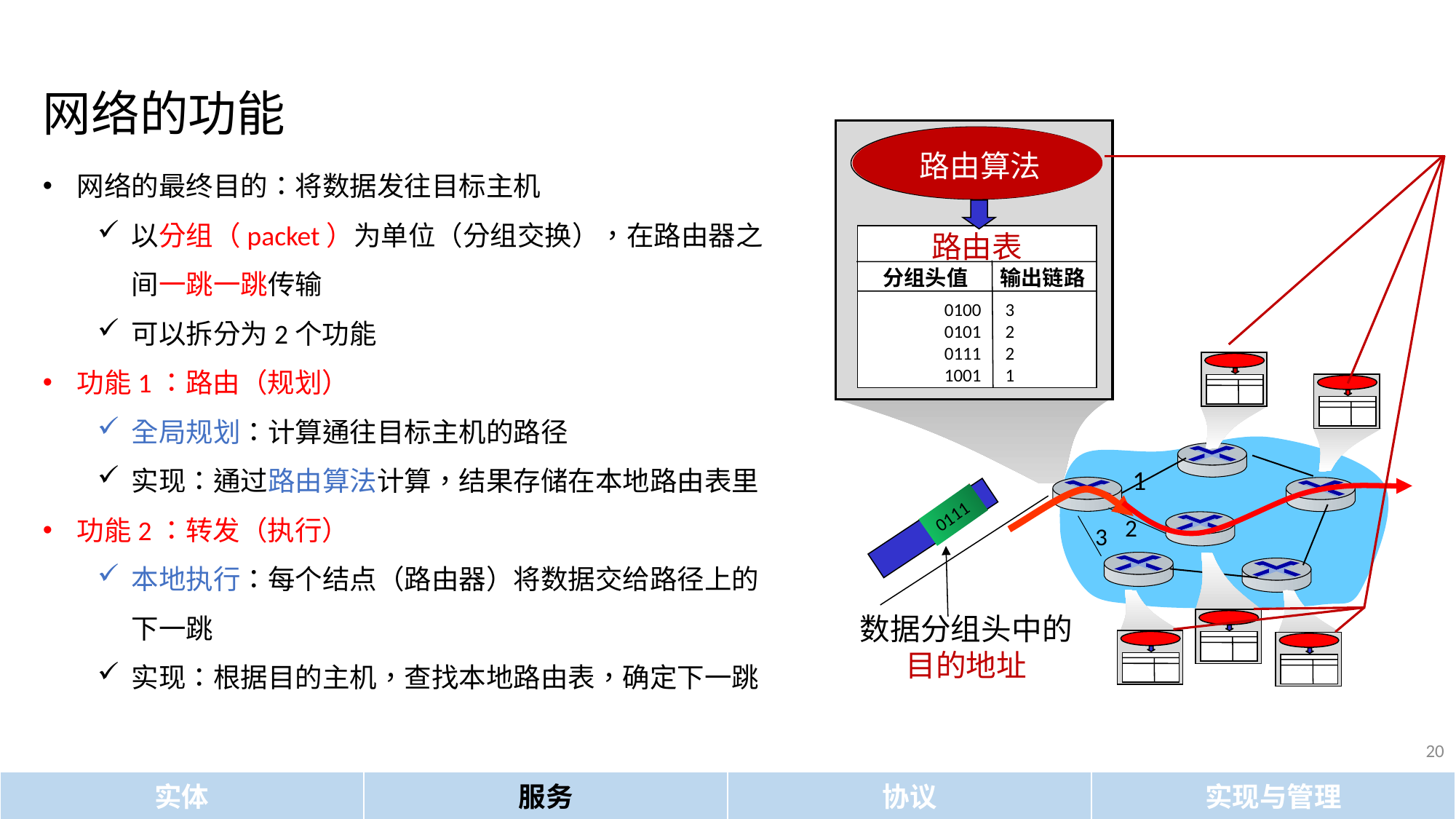

网络的功能

分组头值
输出链路

0100
0101
0111
1001
3
2
2
1

路由算法
网络的最终目的：将数据发往目标主机
以分组（packet）为单位（分组交换），在路由器之间一跳一跳传输
可以拆分为2个功能
功能1：路由（规划）
全局规划：计算通往目标主机的路径
实现：通过路由算法计算，结果存储在本地路由表里
功能2：转发（执行）
本地执行：每个结点（路由器）将数据交给路径上的下一跳
实现：根据目的主机，查找本地路由表，确定下一跳

路由表

1
2
3

0111

数据分组头中的
目的地址
20
实体
服务
协议
实现与管理